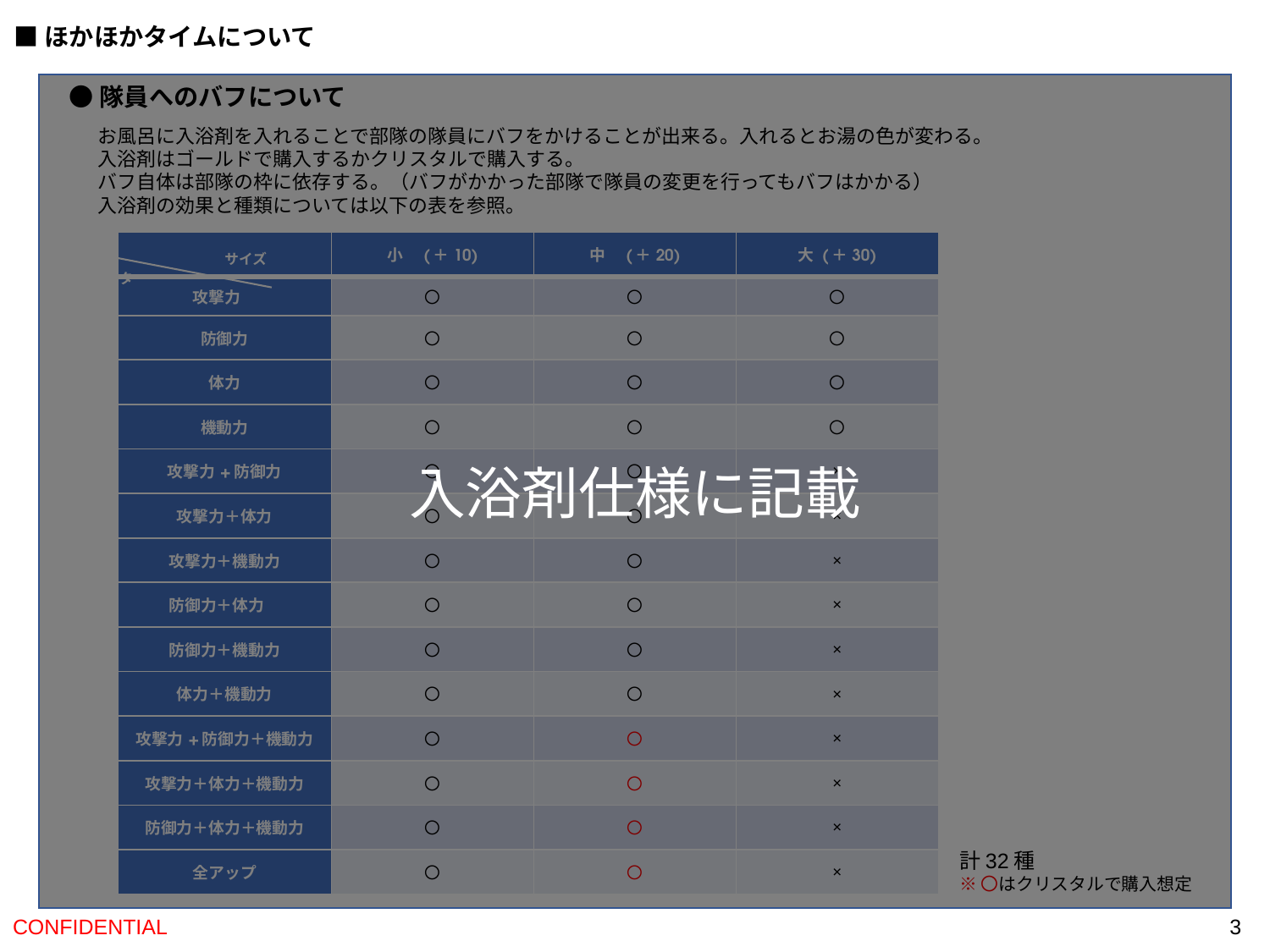

■ほかほかタイムについて
入浴剤仕様に記載
●隊員へのバフについて
お風呂に入浴剤を入れることで部隊の隊員にバフをかけることが出来る。入れるとお湯の色が変わる。
入浴剤はゴールドで購入するかクリスタルで購入する。
バフ自体は部隊の枠に依存する。（バフがかかった部隊で隊員の変更を行ってもバフはかかる）
入浴剤の効果と種類については以下の表を参照。
|  | 小　(＋10) | 中　(＋20) | 大 (＋30) |
| --- | --- | --- | --- |
| 攻撃力 | 〇 | 〇 | 〇 |
| 防御力 | 〇 | 〇 | 〇 |
| 体力 | 〇 | 〇 | 〇 |
| 機動力 | 〇 | 〇 | 〇 |
| 攻撃力+防御力 | 〇 | 〇 | × |
| 攻撃力＋体力 | 〇 | 〇 | × |
| 攻撃力＋機動力 | 〇 | 〇 | × |
| 防御力＋体力 | 〇 | 〇 | × |
| 防御力＋機動力 | 〇 | 〇 | × |
| 体力＋機動力 | 〇 | 〇 | × |
| 攻撃力+防御力＋機動力 | 〇 | 〇 | × |
| 攻撃力＋体力＋機動力 | 〇 | 〇 | × |
| 防御力＋体力＋機動力 | 〇 | 〇 | × |
| 全アップ | 〇 | 〇 | × |
サイズ
パラメータ
計32種
※〇はクリスタルで購入想定
3
CONFIDENTIAL